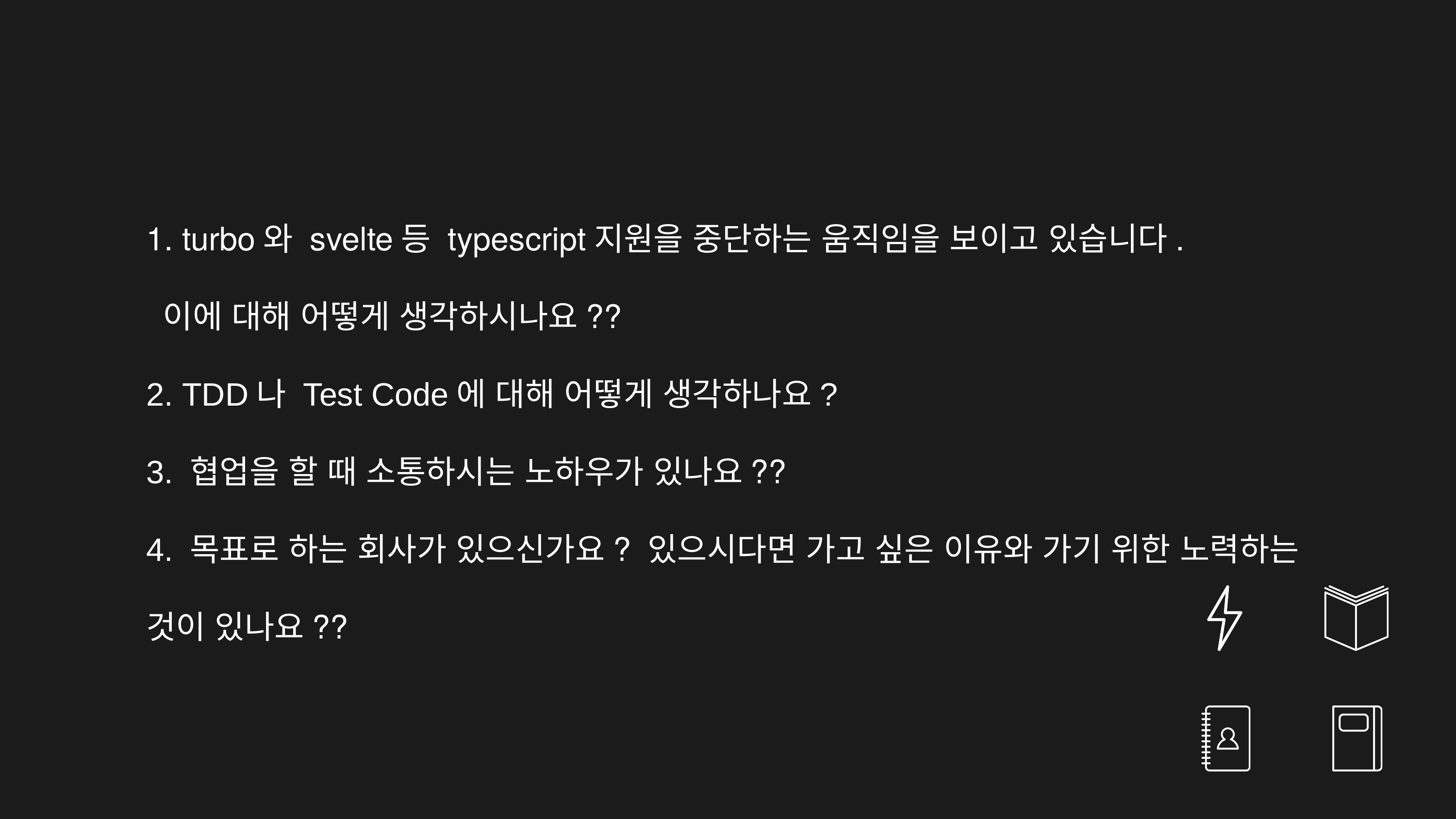

turbo와 svelte등 typescript지원을 중단하는 움직임을 보이고 있습니다.
 이에 대해 어떻게 생각하시나요??
 TDD나 Test Code에 대해 어떻게 생각하나요?
 협업을 할 때 소통하시는 노하우가 있나요??
 목표로 하는 회사가 있으신가요? 있으시다면 가고 싶은 이유와 가기 위한 노력하는 것이 있나요??